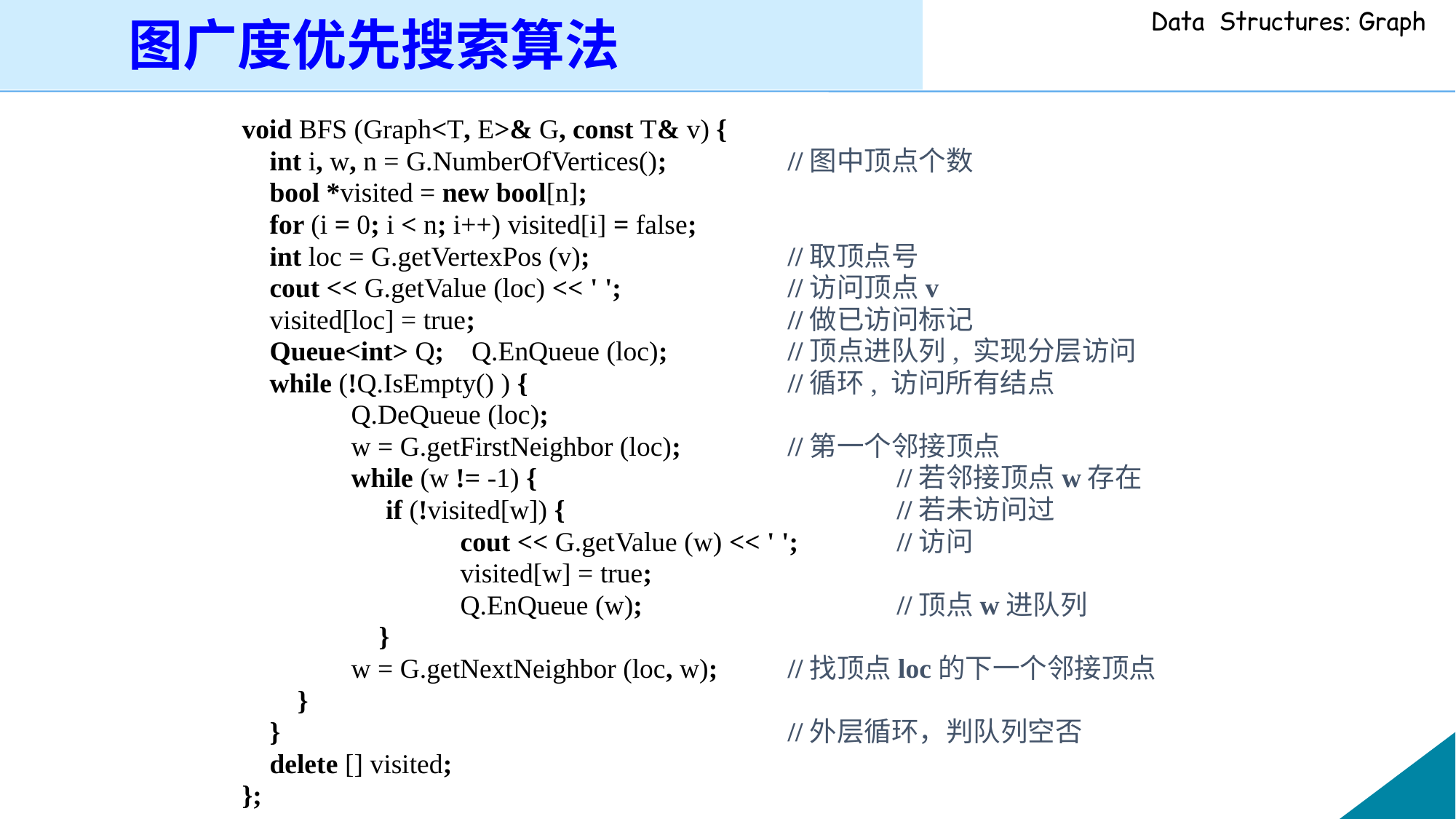

图广度优先搜索算法

void BFS (Graph<T, E>& G, const T& v) {
    int i, w, n = G.NumberOfVertices();      	//图中顶点个数
    bool *visited = new bool[n];
    for (i = 0; i < n; i++) visited[i] = false;
    int loc = G.getVertexPos (v);		//取顶点号
    cout << G.getValue (loc) << ' '; 		//访问顶点v
    visited[loc] = true; 	                     	//做已访问标记
    Queue<int> Q;    Q.EnQueue (loc); 		//顶点进队列, 实现分层访问
    while (!Q.IsEmpty() ) {	 		//循环, 访问所有结点
        	Q.DeQueue (loc);
        	w = G.getFirstNeighbor (loc);  	//第一个邻接顶点
 	while (w != -1) {				//若邻接顶点w存在
            	     if (!visited[w]) {				//若未访问过
                	cout << G.getValue (w) << ' ';	//访问
                	visited[w] = true;
                	Q.EnQueue (w); 			//顶点w进队列
            	    }
            	w = G.getNextNeighbor (loc, w); 	//找顶点loc的下一个邻接顶点
        }
    }		   			//外层循环，判队列空否
    delete [] visited;
};